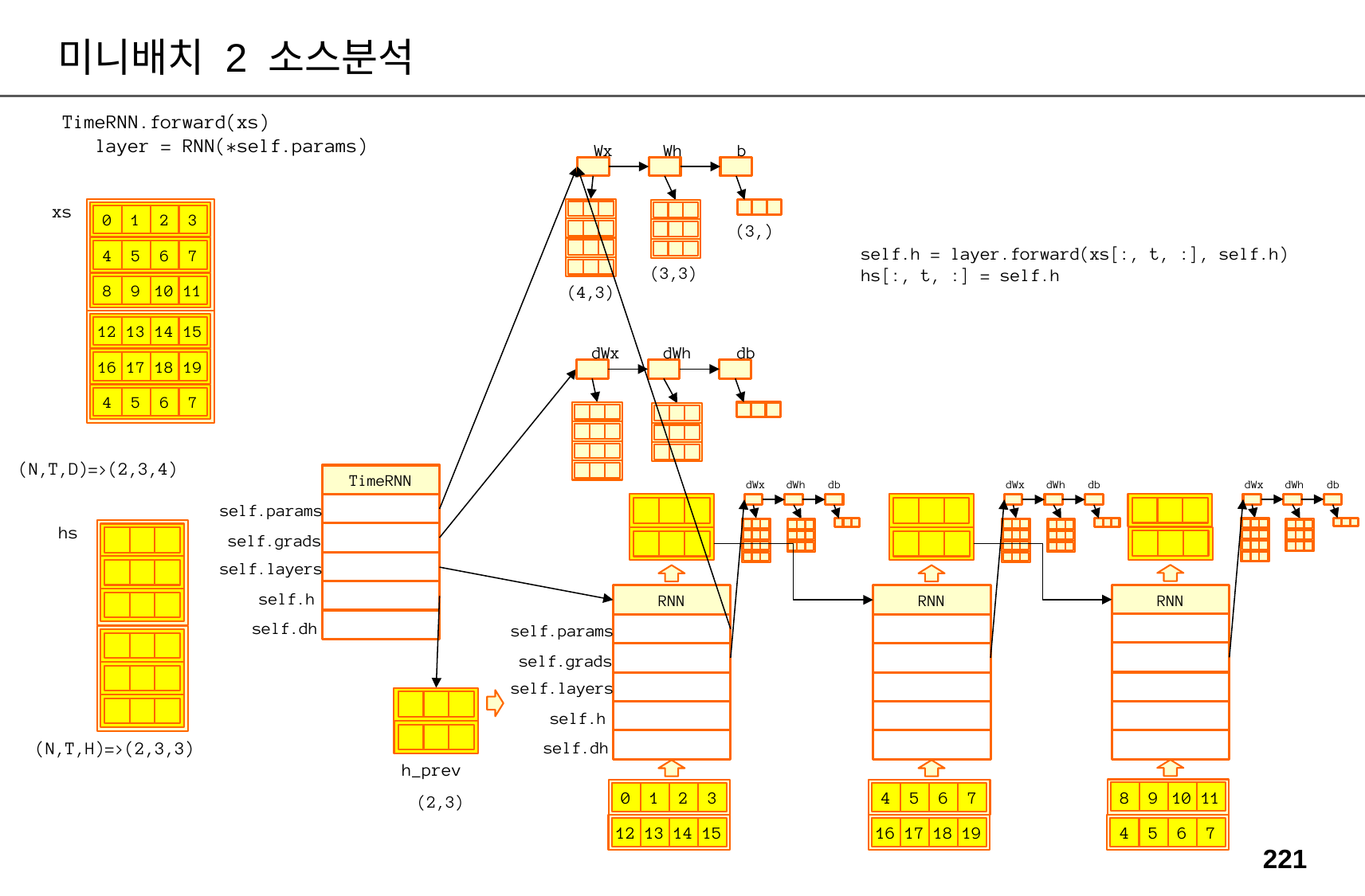

미니배치 2 소스분석
TimeRNN.forward(xs)
   layer = RNN(*self.params)
Wx
Wh
b

xs

0
1
2
3
(3,)

self.h = layer.forward(xs[:, t, :], self.h)
hs[:, t, :] = self.h

4
5
6
7

(3,3)

(4,3)
8
9
10
11

12
13
14
15
dWx
dWh
db

16
17
18
19

4
5
6
7

(N,T,D)=>(2,3,4)

TimeRNN
dWx
dWh
db
dWx
dWh
dWx
dWh
db
db
self.params

hs

self.grads

self.layers

self.h
RNN
RNN
RNN

self.dh
self.params

self.grads

self.layers

self.h

self.dh
(N,T,H)=>(2,3,3)
h_prev

8
9
10
11
0
1
2
3
4
5
6
7
(2,3)

4
5
6
7
12
13
14
15
16
17
18
19